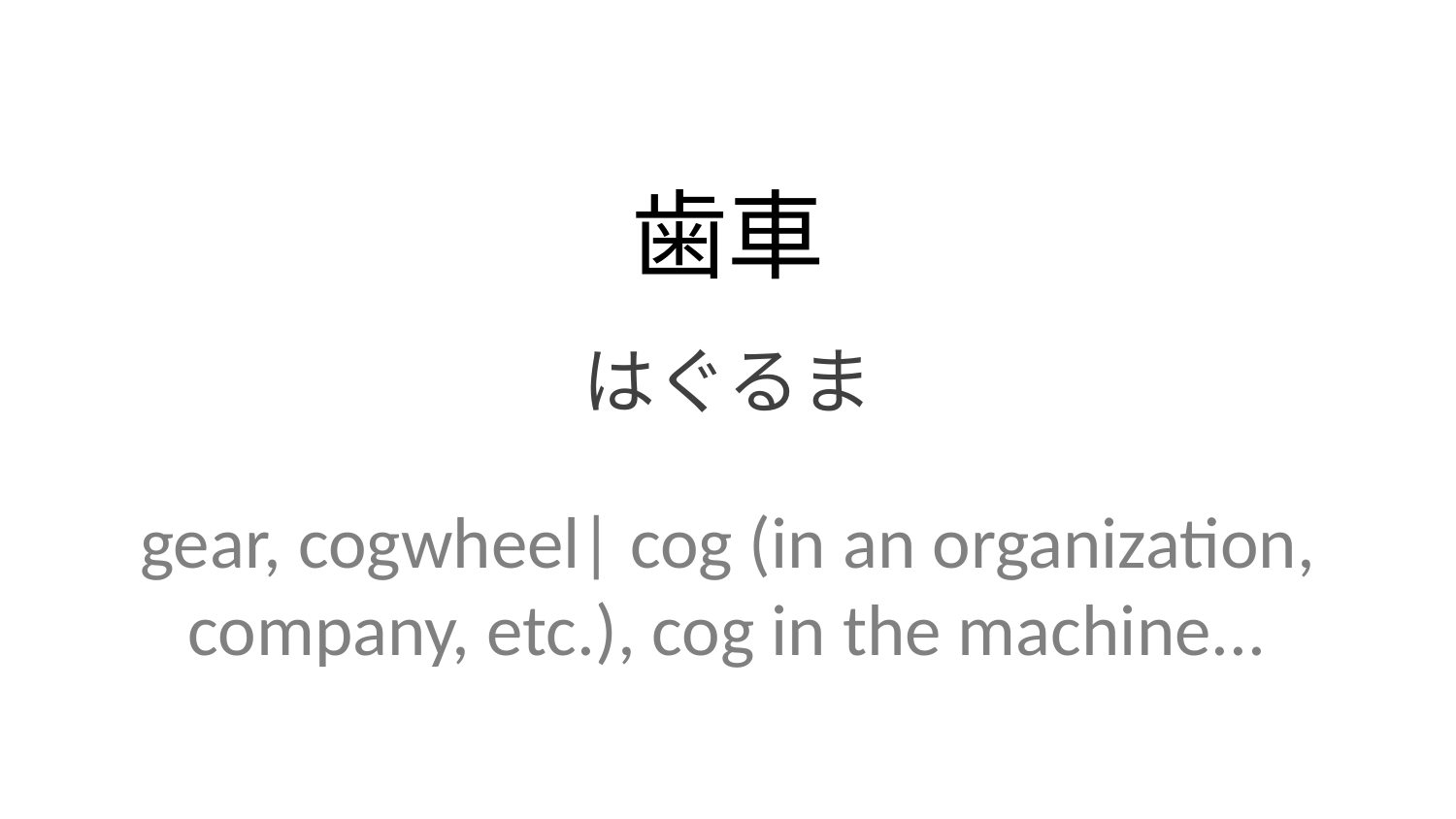

歯車

はぐるま
gear, cogwheel| cog (in an organization, company, etc.), cog in the machine...